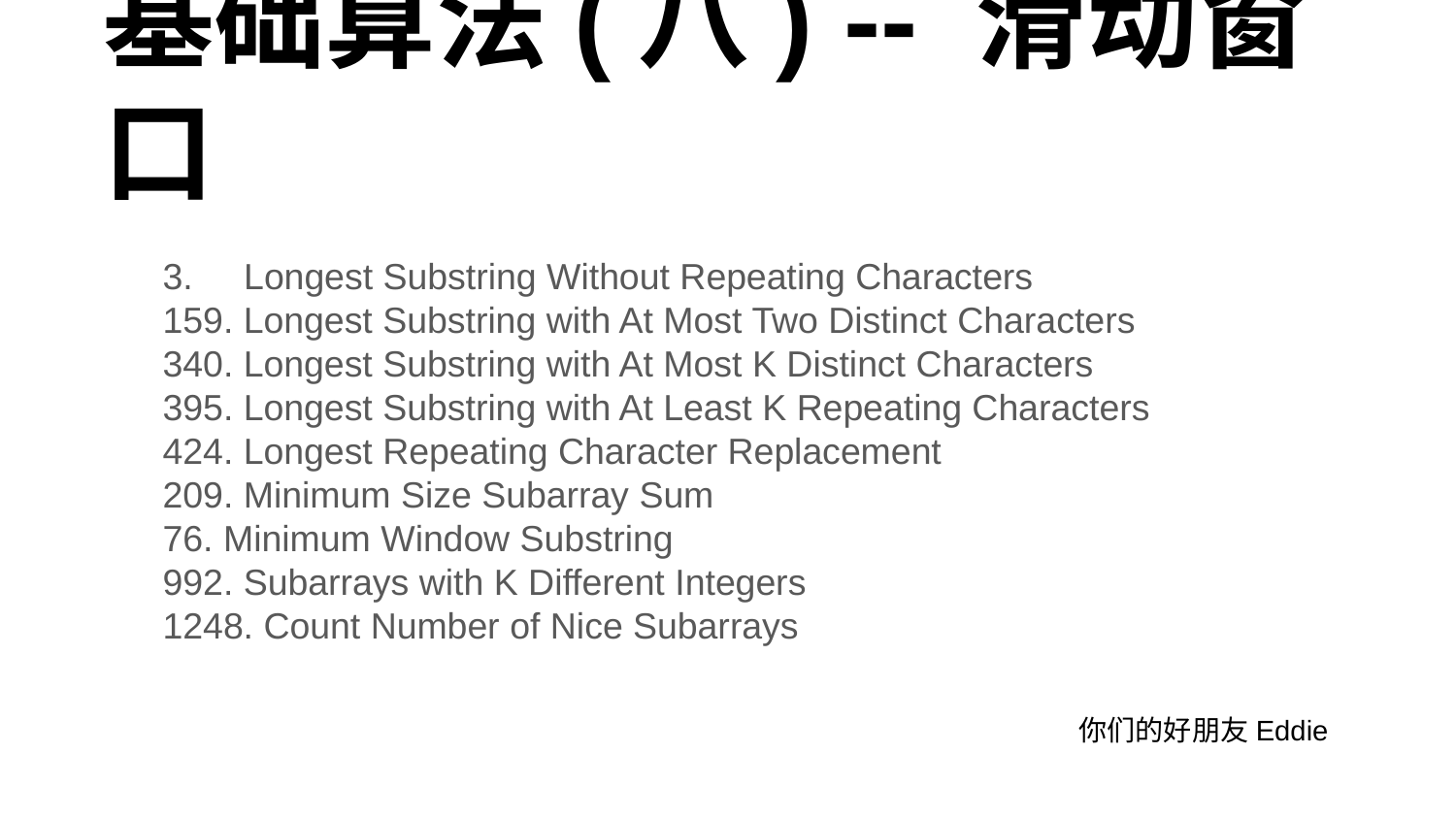

# 基础算法(八) -- 滑动窗口
3.     Longest Substring Without Repeating Characters
159. Longest Substring with At Most Two Distinct Characters
340. Longest Substring with At Most K Distinct Characters
395. Longest Substring with At Least K Repeating Characters
424. Longest Repeating Character Replacement
209. Minimum Size Subarray Sum
76. Minimum Window Substring
992. Subarrays with K Different Integers
1248. Count Number of Nice Subarrays

你们的好朋友Eddie